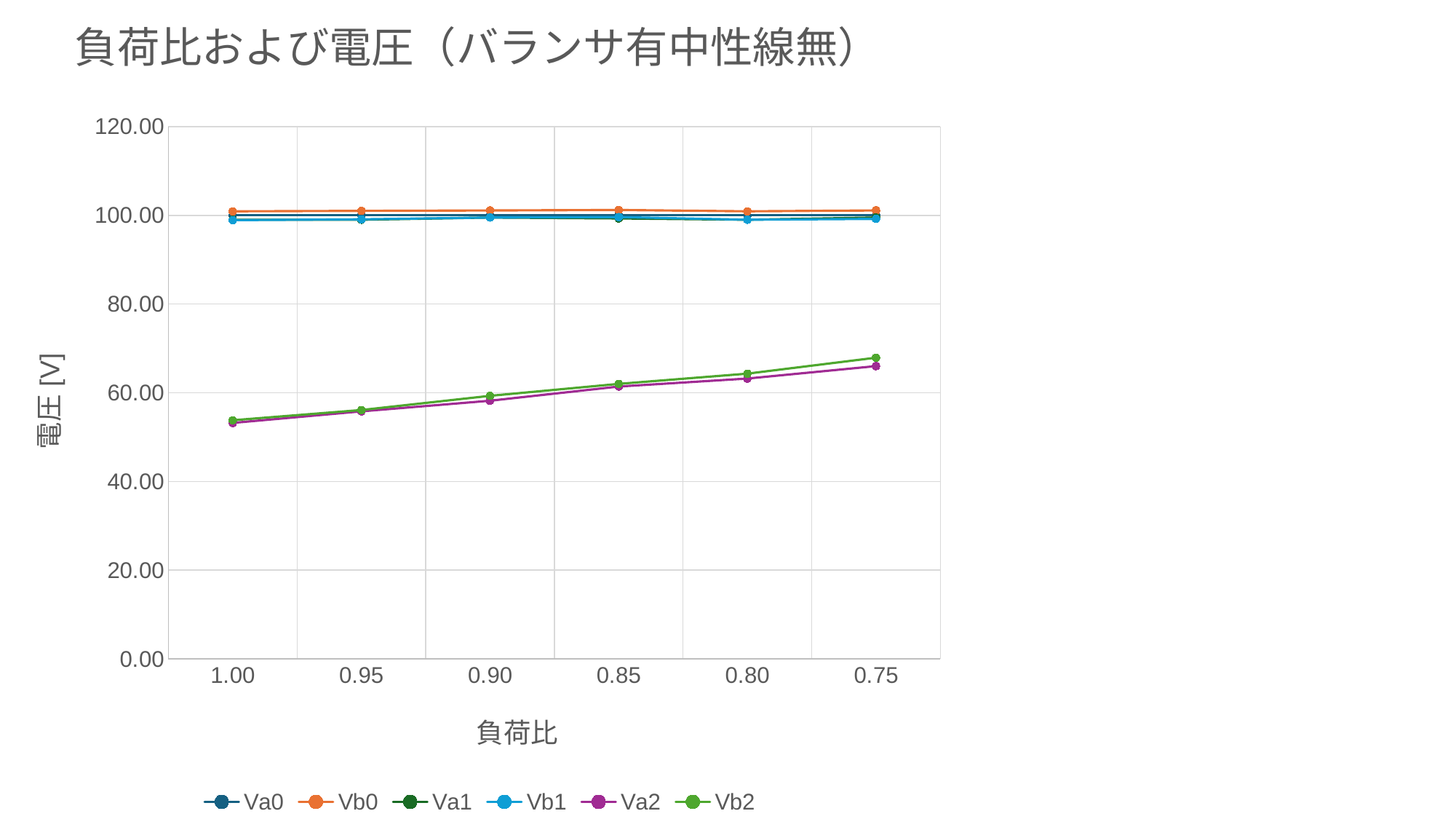

負荷比および電圧（バランサ有中性線無）

### Chart

| Category | Va0 | Vb0 | Va1 | Vb1 | Va2 | Vb2 |
|---|---|---|---|---|---|---|
| 1 | 100.0 | 100.9 | 99.0 | 98.9 | 53.2 | 53.8 |
| 0.95 | 100.0 | 101.0 | 99.0 | 99.1 | 55.8 | 56.1 |
| 0.89999999999999991 | 100.0 | 101.1 | 99.5 | 99.5 | 58.2 | 59.3 |
| 0.84999999999999987 | 100.0 | 101.2 | 99.3 | 99.6 | 61.4 | 62.0 |
| 0.79999999999999982 | 100.0 | 100.9 | 99.0 | 99.0 | 63.2 | 64.3 |
| 0.74999999999999978 | 100.0 | 101.1 | 99.5 | 99.2 | 66.0 | 67.9 |